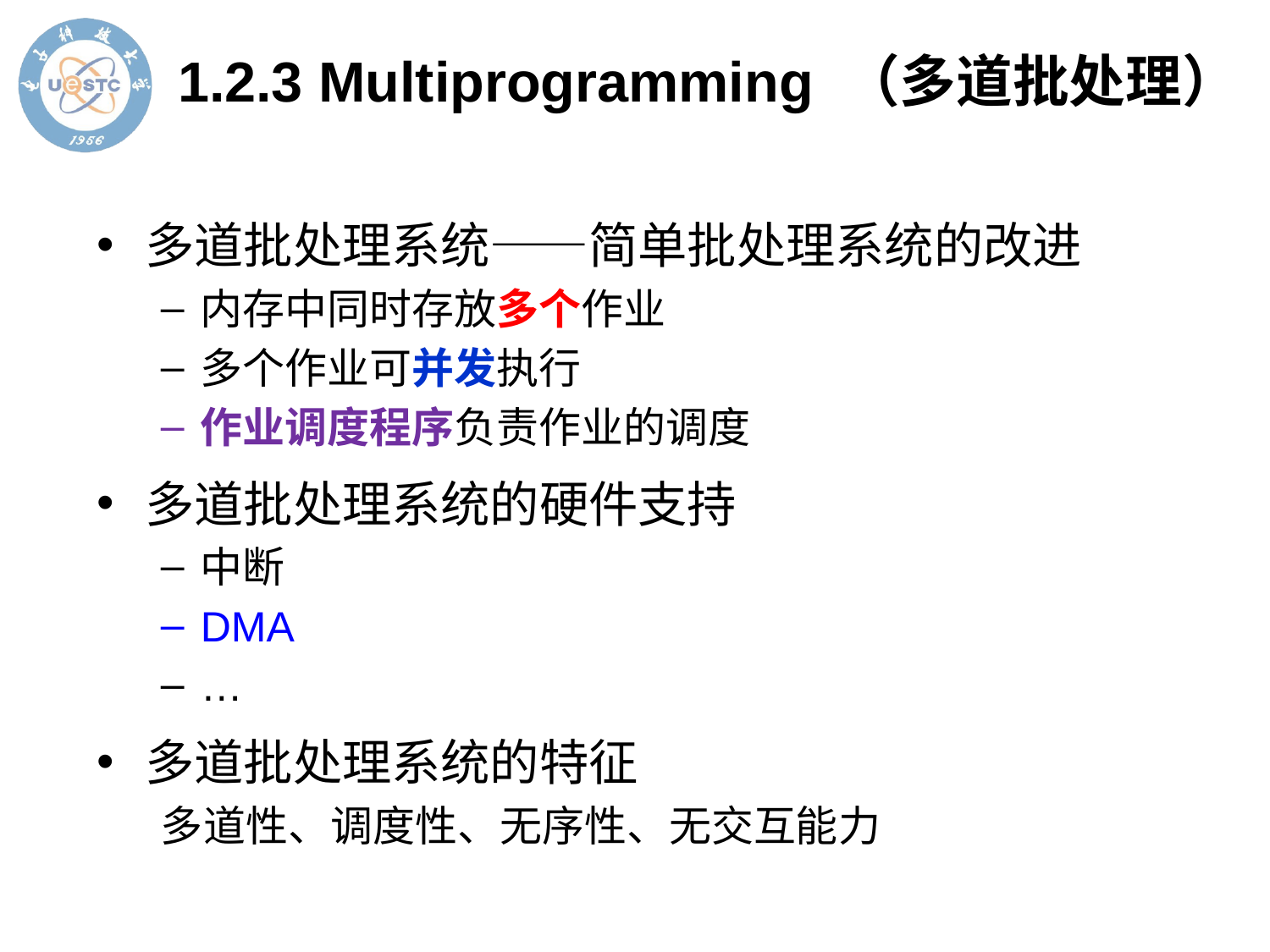

1.2.3 Multiprogramming （多道批处理）
多道批处理系统——简单批处理系统的改进
内存中同时存放多个作业
多个作业可并发执行
作业调度程序负责作业的调度
多道批处理系统的硬件支持
中断
DMA
…
多道批处理系统的特征
多道性、调度性、无序性、无交互能力